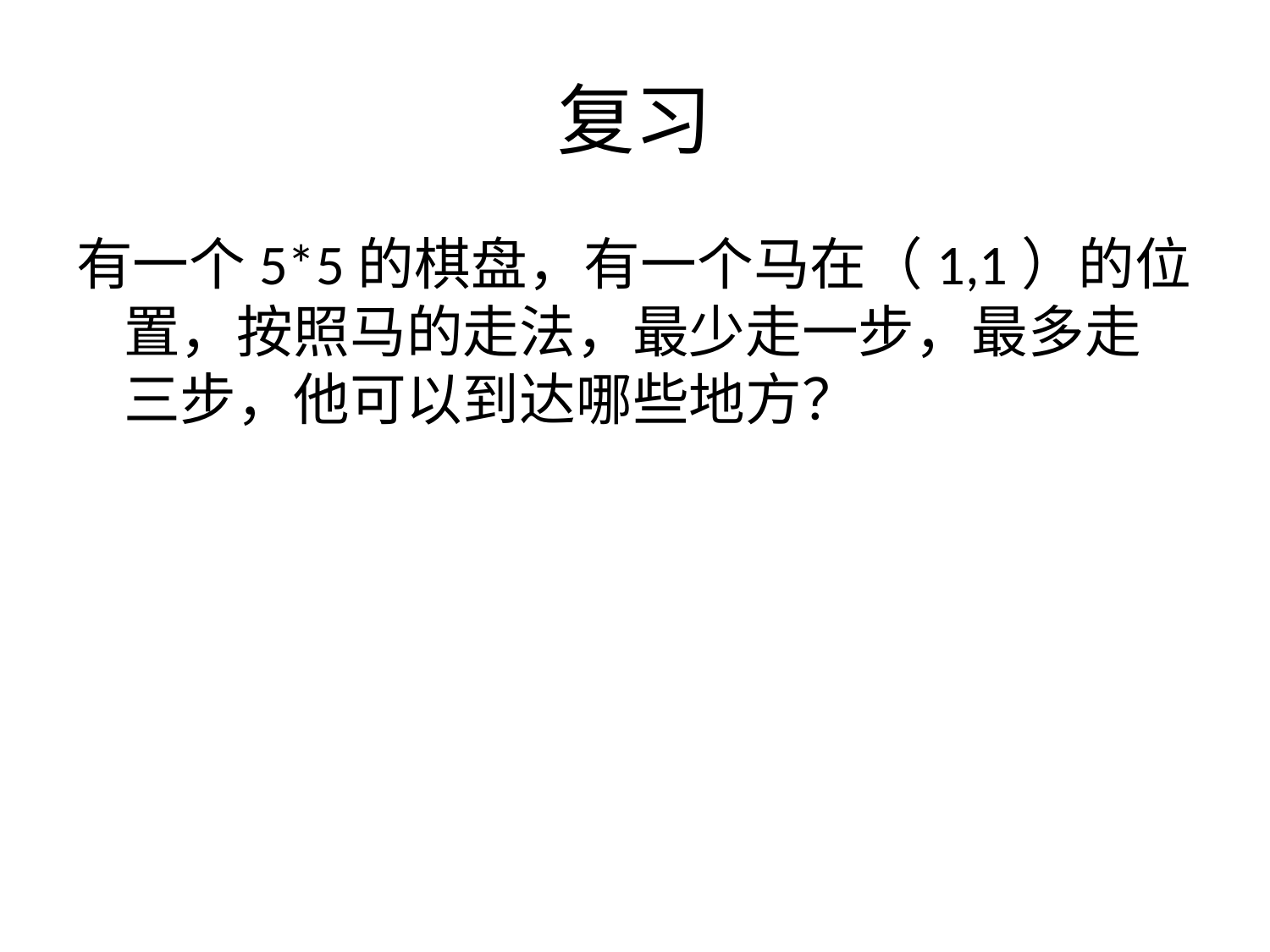

# 复习
有一个5*5的棋盘，有一个马在（1,1）的位置，按照马的走法，最少走一步，最多走三步，他可以到达哪些地方？